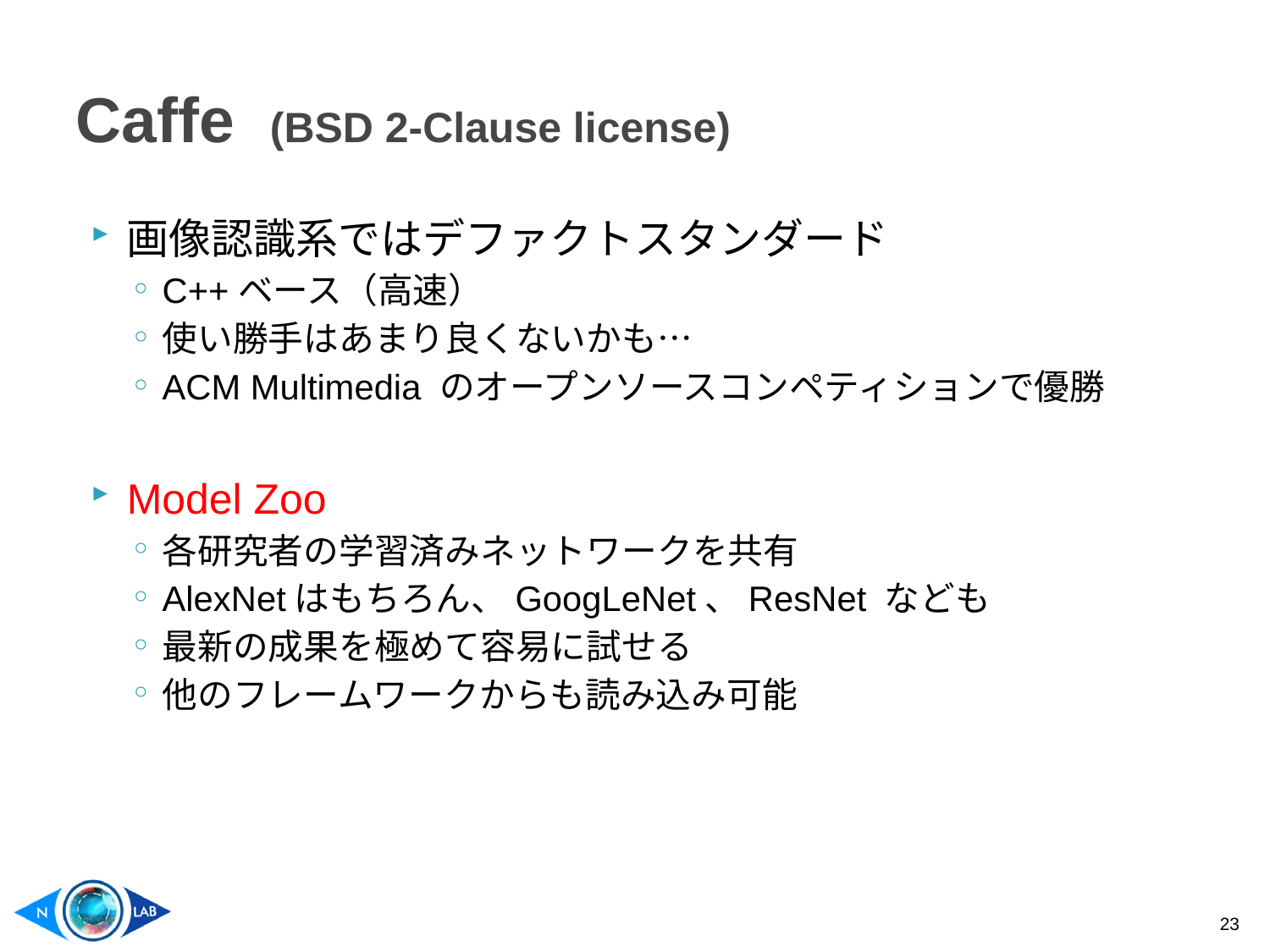

# Caffe  (BSD 2-Clause license)
画像認識系ではデファクトスタンダード
C++ベース（高速）
使い勝手はあまり良くないかも…
ACM Multimedia のオープンソースコンペティションで優勝

Model Zoo
各研究者の学習済みネットワークを共有
AlexNetはもちろん、GoogLeNet、ResNet なども
最新の成果を極めて容易に試せる
他のフレームワークからも読み込み可能
23